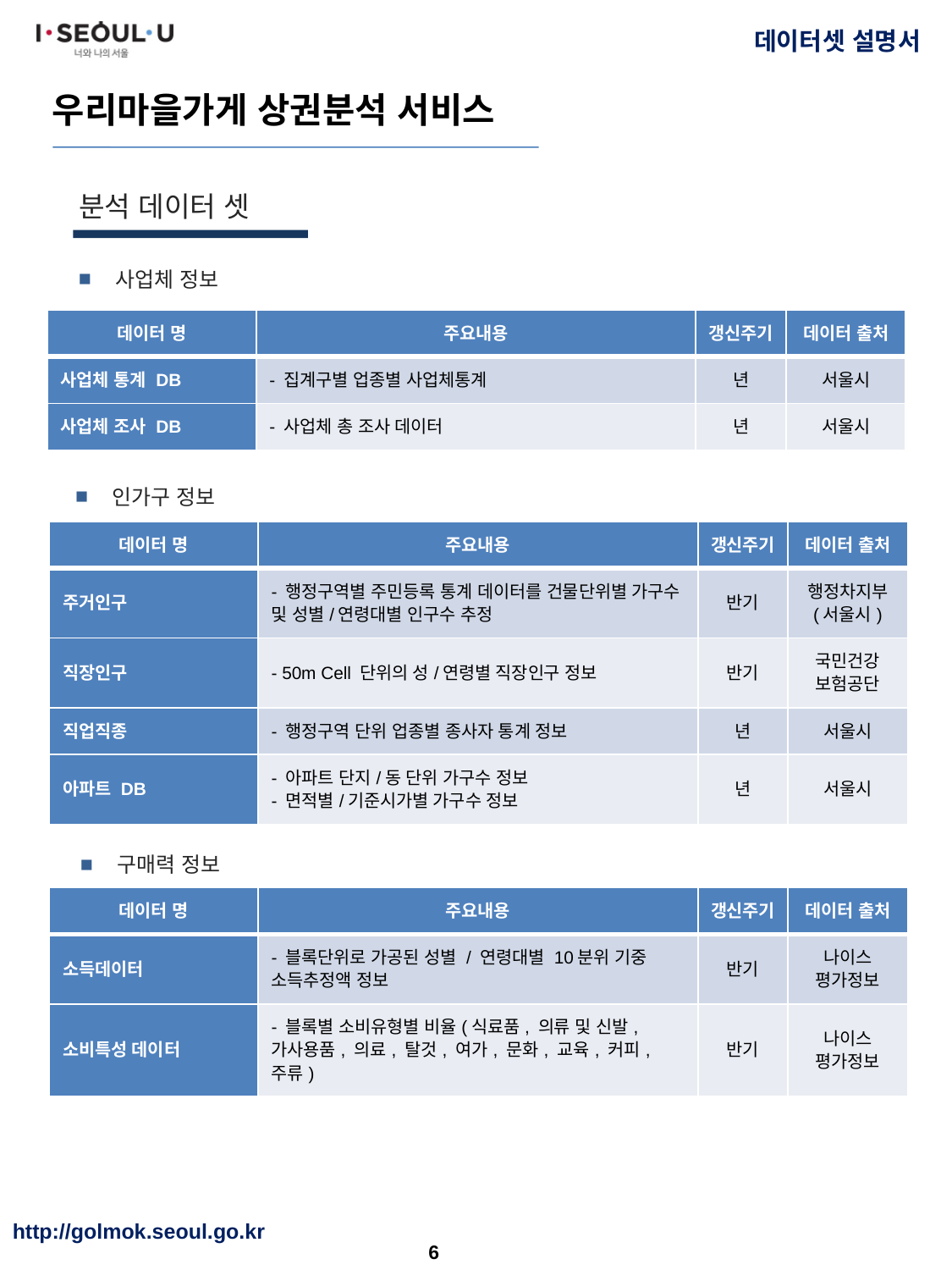

분석 데이터 셋

사업체 정보
| 데이터 명 | 주요내용 | 갱신주기 | 데이터 출처 |
| --- | --- | --- | --- |
| 사업체 통계 DB | - 집계구별 업종별 사업체통계 | 년 | 서울시 |
| 사업체 조사 DB | - 사업체 총 조사 데이터 | 년 | 서울시 |
인가구 정보
| 데이터 명 | 주요내용 | 갱신주기 | 데이터 출처 |
| --- | --- | --- | --- |
| 주거인구 | - 행정구역별 주민등록 통계 데이터를 건물단위별 가구수 및 성별/연령대별 인구수 추정 | 반기 | 행정차지부 (서울시) |
| 직장인구 | - 50m Cell 단위의 성/연령별 직장인구 정보 | 반기 | 국민건강 보험공단 |
| 직업직종 | - 행정구역 단위 업종별 종사자 통계 정보 | 년 | 서울시 |
| 아파트 DB | - 아파트 단지/동 단위 가구수 정보 - 면적별/기준시가별 가구수 정보 | 년 | 서울시 |
구매력 정보
| 데이터 명 | 주요내용 | 갱신주기 | 데이터 출처 |
| --- | --- | --- | --- |
| 소득데이터 | - 블록단위로 가공된 성별 / 연령대별 10분위 기중 소득추정액 정보 | 반기 | 나이스 평가정보 |
| 소비특성 데이터 | - 블록별 소비유형별 비율(식료품, 의류 및 신발,가사용품, 의료, 탈것, 여가, 문화, 교육, 커피, 주류) | 반기 | 나이스 평가정보 |
6